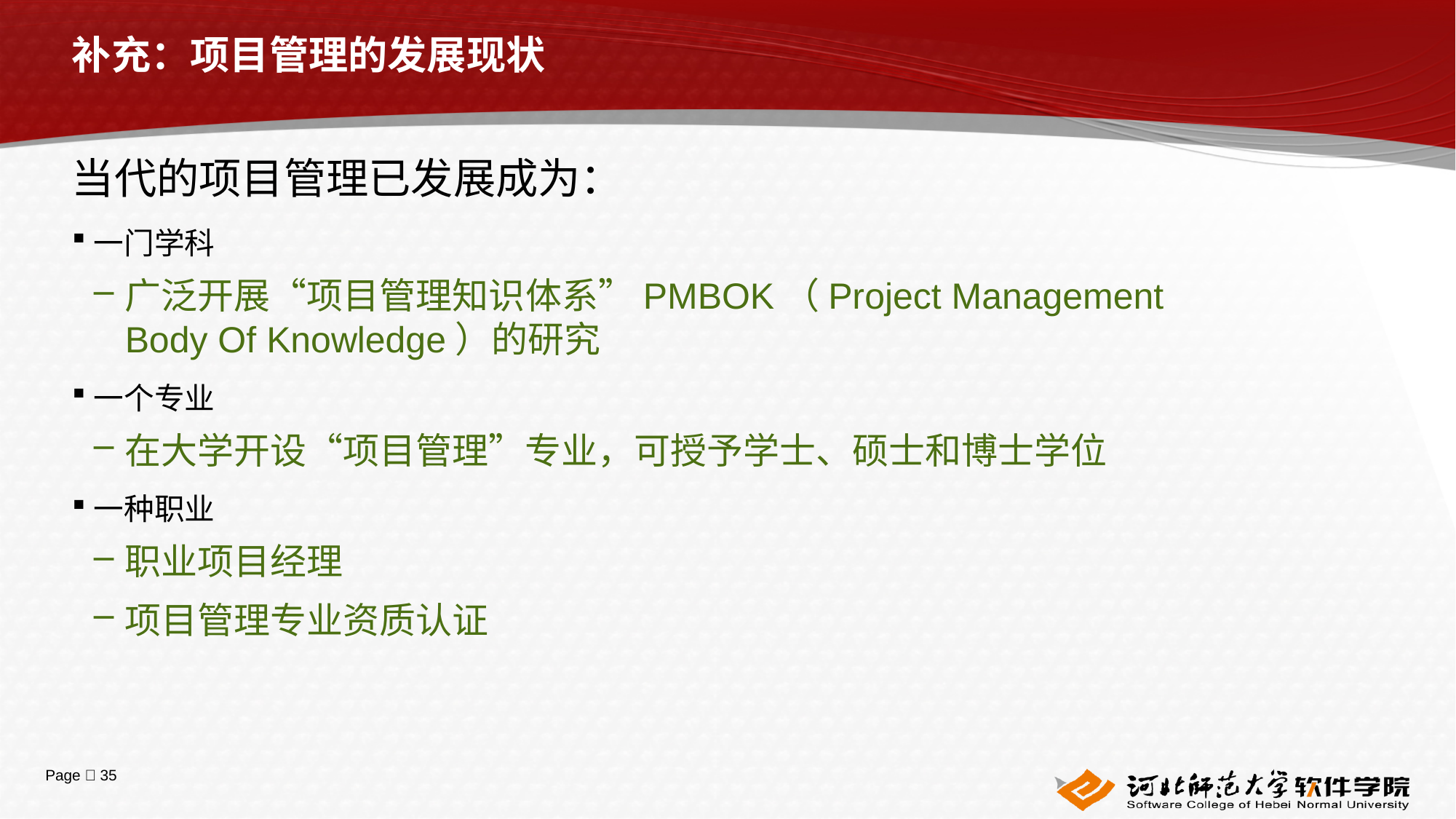

# 补充：项目管理的发展现状
当代的项目管理已发展成为：
一门学科
广泛开展“项目管理知识体系”PMBOK（Project Management Body Of Knowledge）的研究
一个专业
在大学开设“项目管理”专业，可授予学士、硕士和博士学位
一种职业
职业项目经理
项目管理专业资质认证